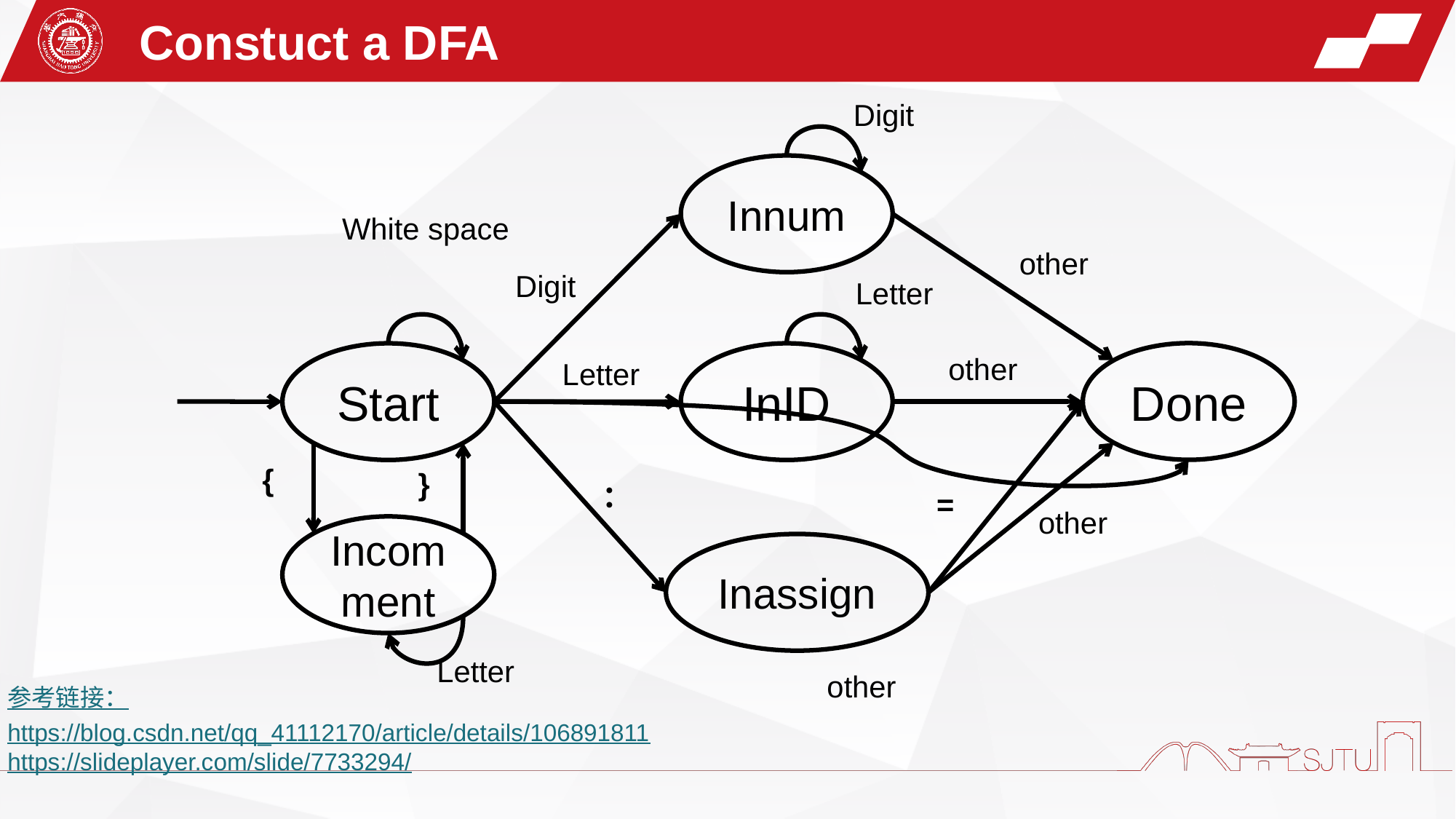

Constuct a DFA
Digit
Innum
White space
other
Digit
Letter
Done
Start
InID
other
Letter
{
}
：
=
other
Incomment
Inassign
Letter
other
参考链接：
https://blog.csdn.net/qq_41112170/article/details/106891811
https://slideplayer.com/slide/7733294/